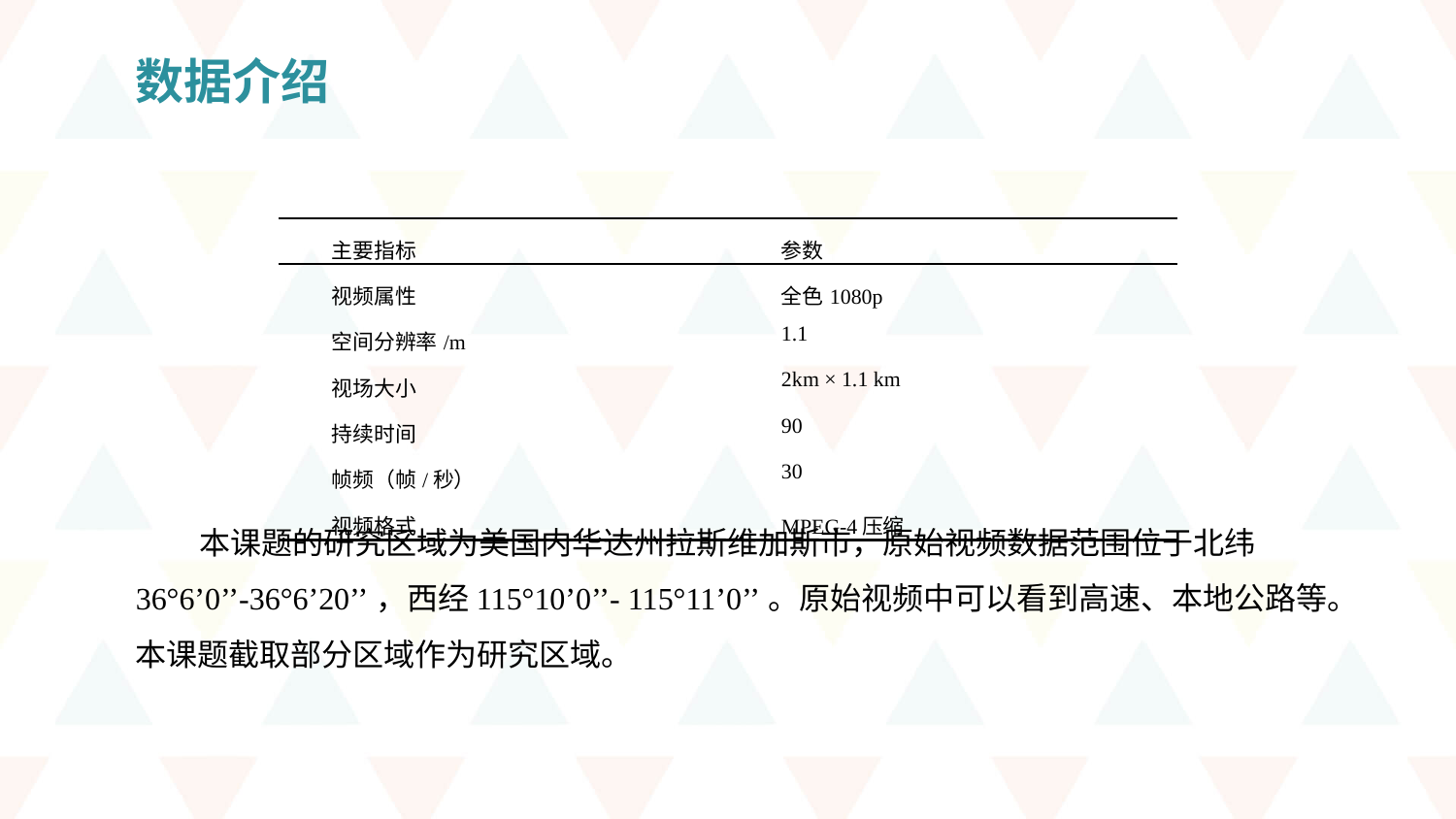

数据介绍

        本课题的研究区域为美国内华达州拉斯维加斯市，原始视频数据范围位于北纬36°6’0’’-36°6’20’’，西经115°10’0’’- 115°11’0’’。原始视频中可以看到高速、本地公路等。本课题截取部分区域作为研究区域。

| 主要指标 | 参数 |
| --- | --- |
| 视频属性 | 全色1080p |
| 空间分辨率/m | 1.1 |
| 视场大小 | 2km × 1.1 km |
| 持续时间 | 90 |
| 帧频（帧/秒） | 30 |
| 视频格式 | MPEG-4压缩 |